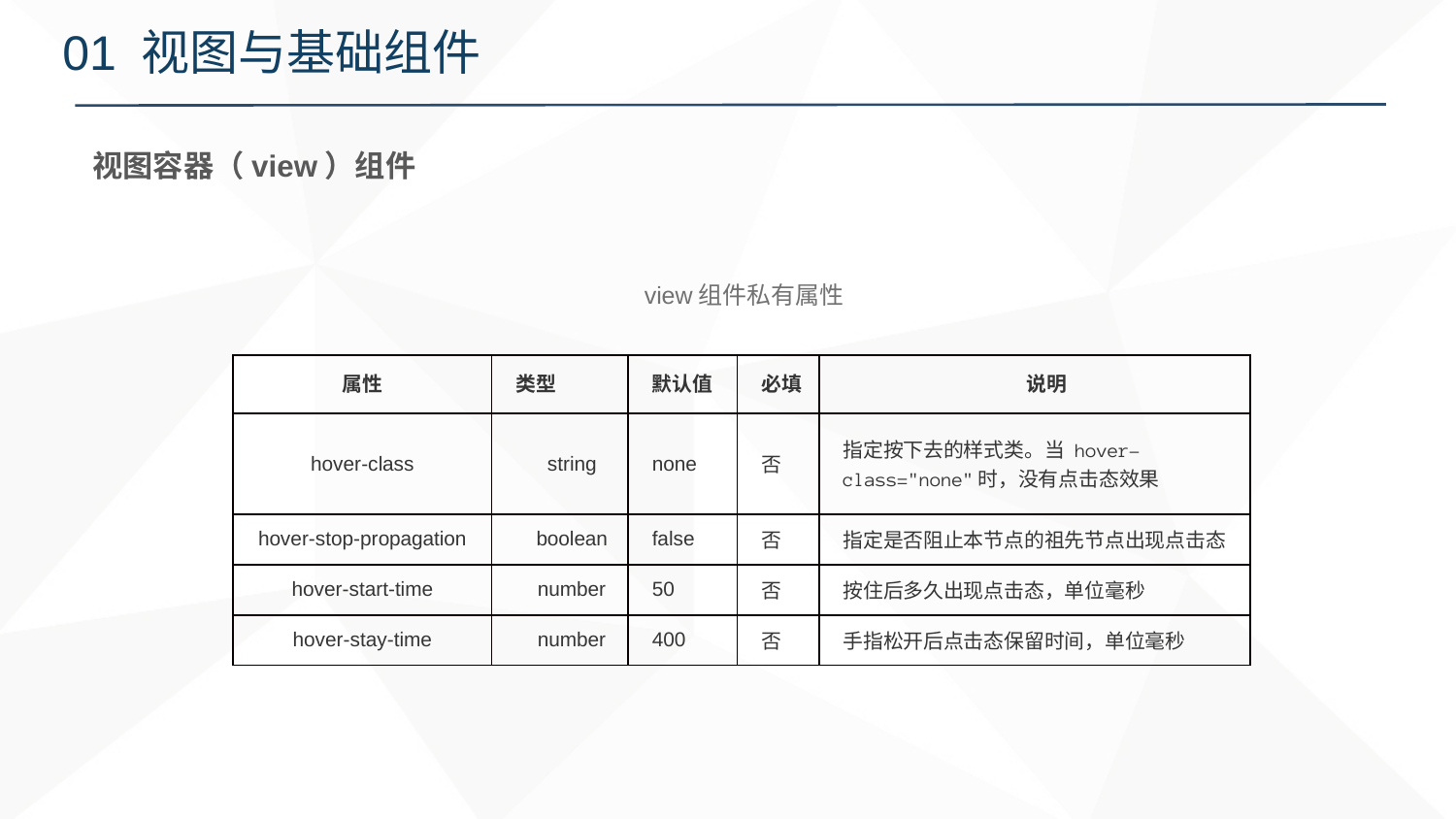

# 01 视图与基础组件
视图容器（view）组件
view组件私有属性
| 属性 | 类型 | 默认值 | 必填 | 说明 |
| --- | --- | --- | --- | --- |
| hover-class | string | none | 否 | 指定按下去的样式类。当 hover-class="none"时，没有点击态效果 |
| hover-stop-propagation | boolean | false | 否 | 指定是否阻止本节点的祖先节点出现点击态 |
| hover-start-time | number | 50 | 否 | 按住后多久出现点击态，单位毫秒 |
| hover-stay-time | number | 400 | 否 | 手指松开后点击态保留时间，单位毫秒 |